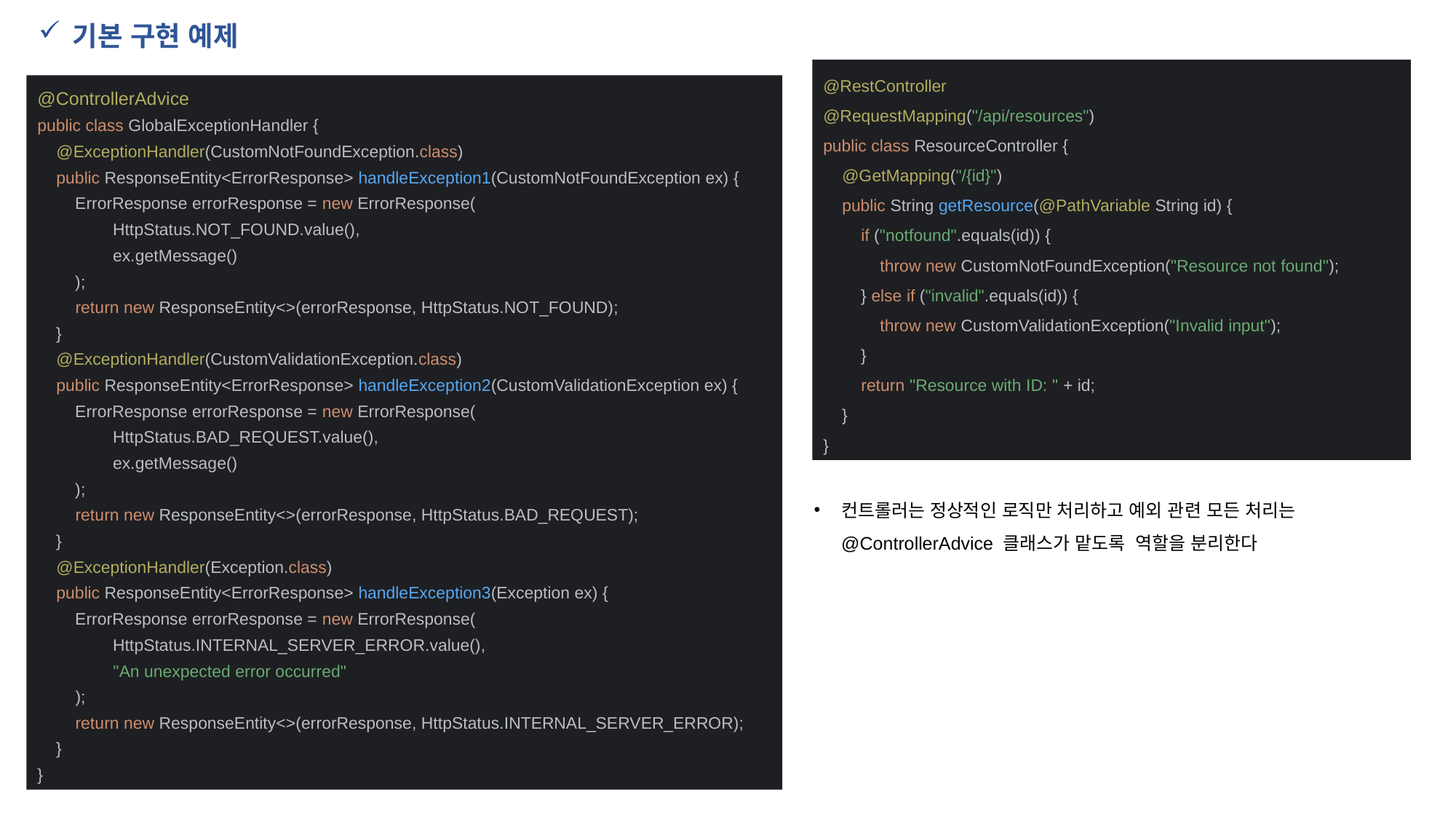

기본 구현 예제
@ControllerAdvice
public class GlobalExceptionHandler {
    @ExceptionHandler(CustomNotFoundException.class)
    public ResponseEntity<ErrorResponse> handleException1(CustomNotFoundException ex) {
        ErrorResponse errorResponse = new ErrorResponse(
                HttpStatus.NOT_FOUND.value(),
                ex.getMessage()
        );
        return new ResponseEntity<>(errorResponse, HttpStatus.NOT_FOUND);
    }
    @ExceptionHandler(CustomValidationException.class)
    public ResponseEntity<ErrorResponse> handleException2(CustomValidationException ex) {
        ErrorResponse errorResponse = new ErrorResponse(
                HttpStatus.BAD_REQUEST.value(),
                ex.getMessage()
        );
        return new ResponseEntity<>(errorResponse, HttpStatus.BAD_REQUEST);
    }
    @ExceptionHandler(Exception.class)
    public ResponseEntity<ErrorResponse> handleException3(Exception ex) {
        ErrorResponse errorResponse = new ErrorResponse(
                HttpStatus.INTERNAL_SERVER_ERROR.value(),
                "An unexpected error occurred"
        );
        return new ResponseEntity<>(errorResponse, HttpStatus.INTERNAL_SERVER_ERROR);
    }
}
@RestController
@RequestMapping("/api/resources")
public class ResourceController {
    @GetMapping("/{id}")
    public String getResource(@PathVariable String id) {
        if ("notfound".equals(id)) {
            throw new CustomNotFoundException("Resource not found");
        } else if ("invalid".equals(id)) {
            throw new CustomValidationException("Invalid input");
        }
        return "Resource with ID: " + id;
    }
}
컨트롤러는 정상적인 로직만 처리하고 예외 관련 모든 처리는 @ControllerAdvice 클래스가 맡도록  역할을 분리한다